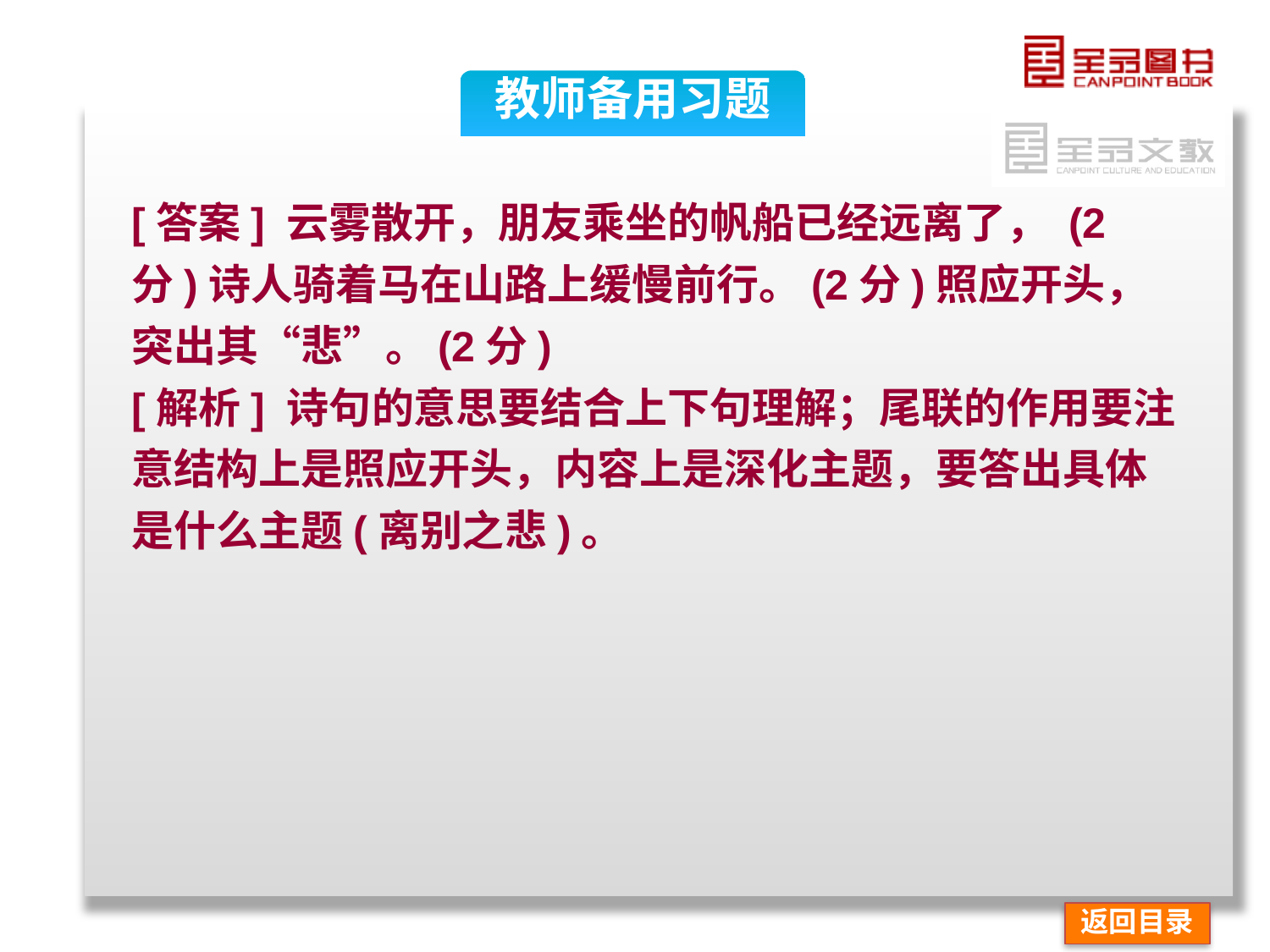

教师备用习题
[答案] 云雾散开，朋友乘坐的帆船已经远离了， (2分)诗人骑着马在山路上缓慢前行。(2分)照应开头，突出其“悲”。(2分)
[解析] 诗句的意思要结合上下句理解；尾联的作用要注意结构上是照应开头，内容上是深化主题，要答出具体是什么主题(离别之悲)。
返回目录